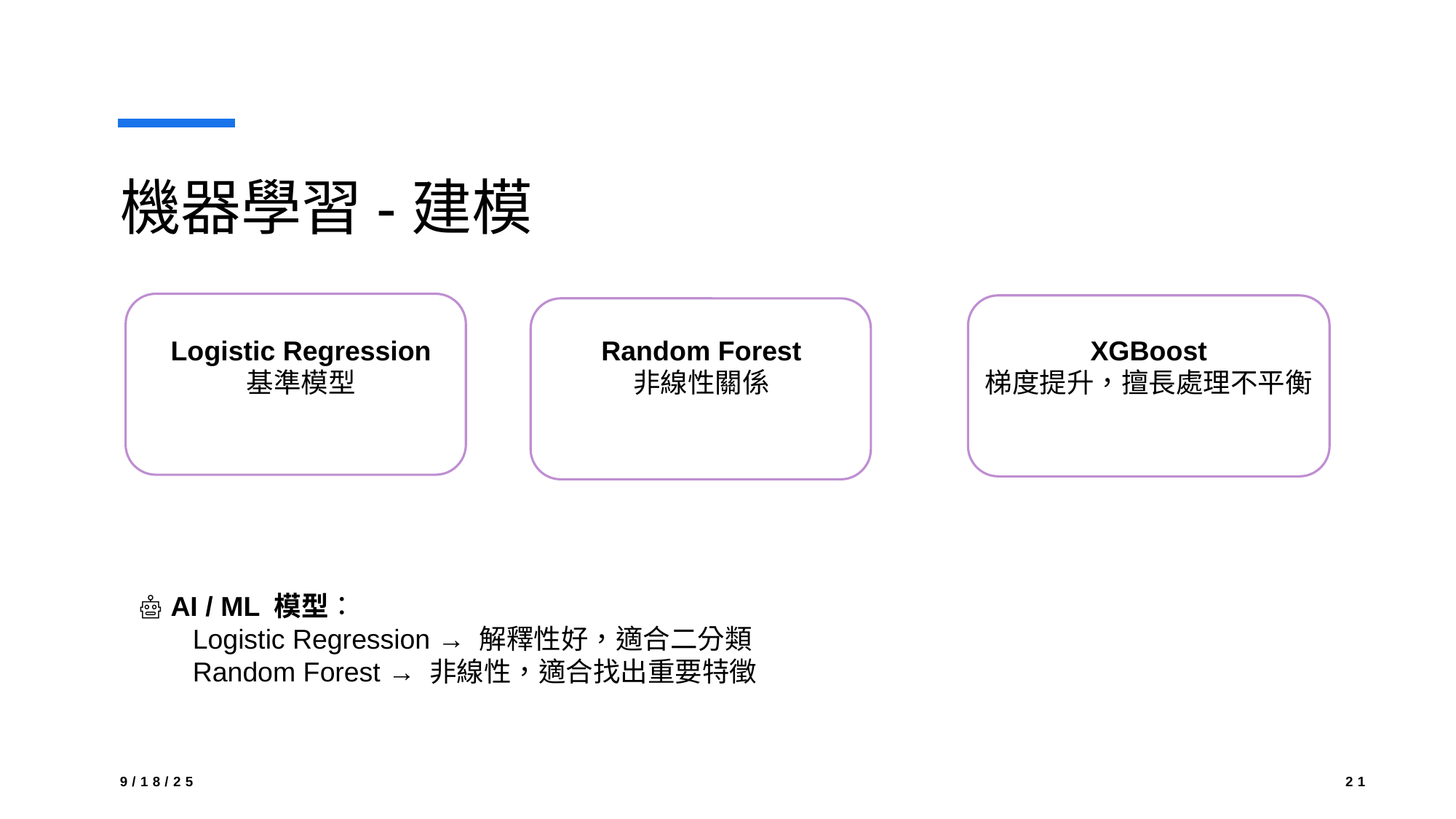

# 機器學習-建模

Logistic Regression
基準模型

Random Forest
非線性關係

XGBoost
梯度提升，擅長處理不平衡

🤖 AI / ML 模型：
Logistic Regression → 解釋性好，適合二分類
Random Forest → 非線性，適合找出重要特徵

9/18/25

21